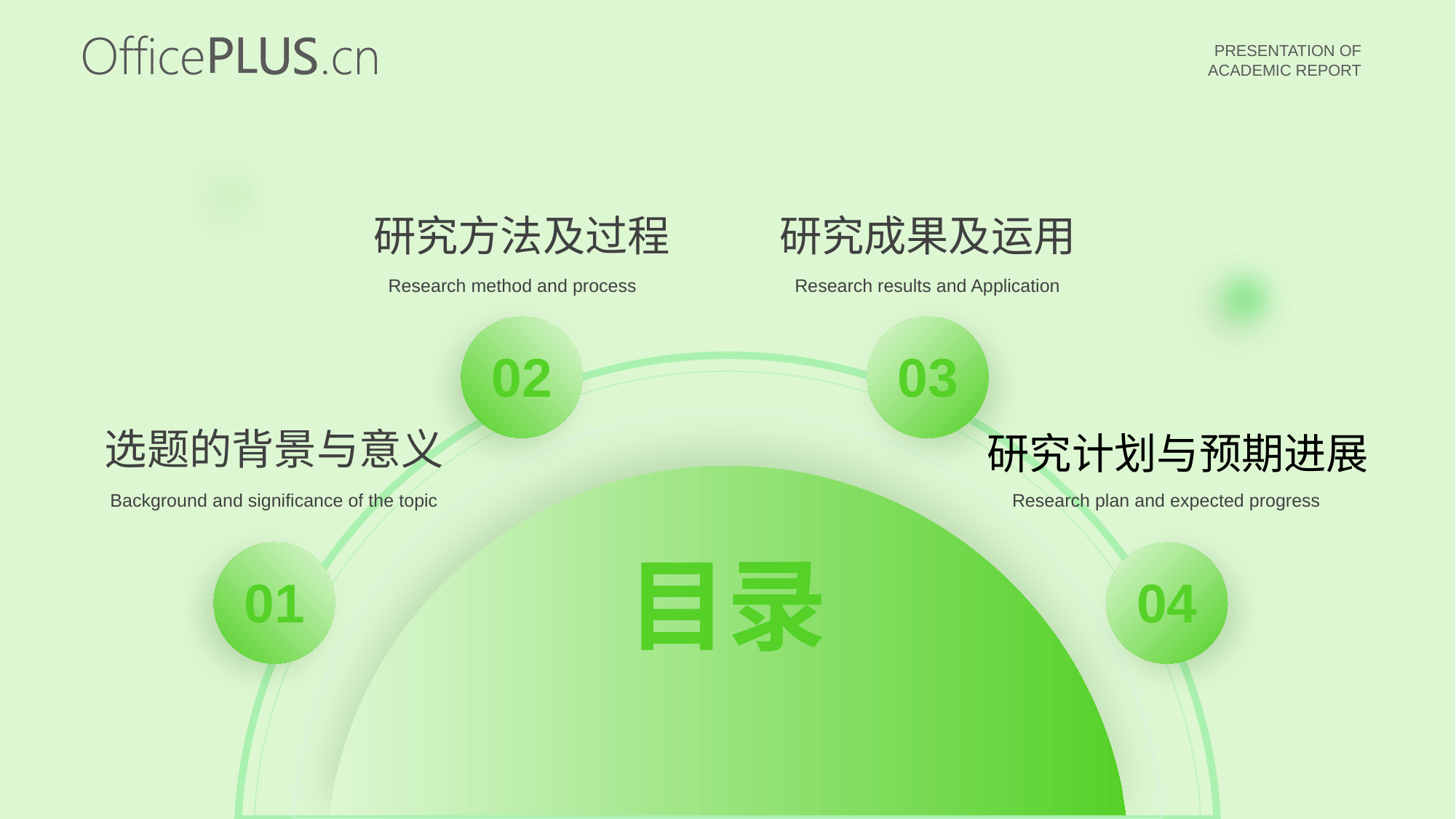

研究方法及过程
研究成果及运用
Research method and process
Research results and Application

02
03
选题的背景与意义
研究计划与预期进展

Background and significance of the topic
Research plan and expected progress

目录
01
04
CONTENTS